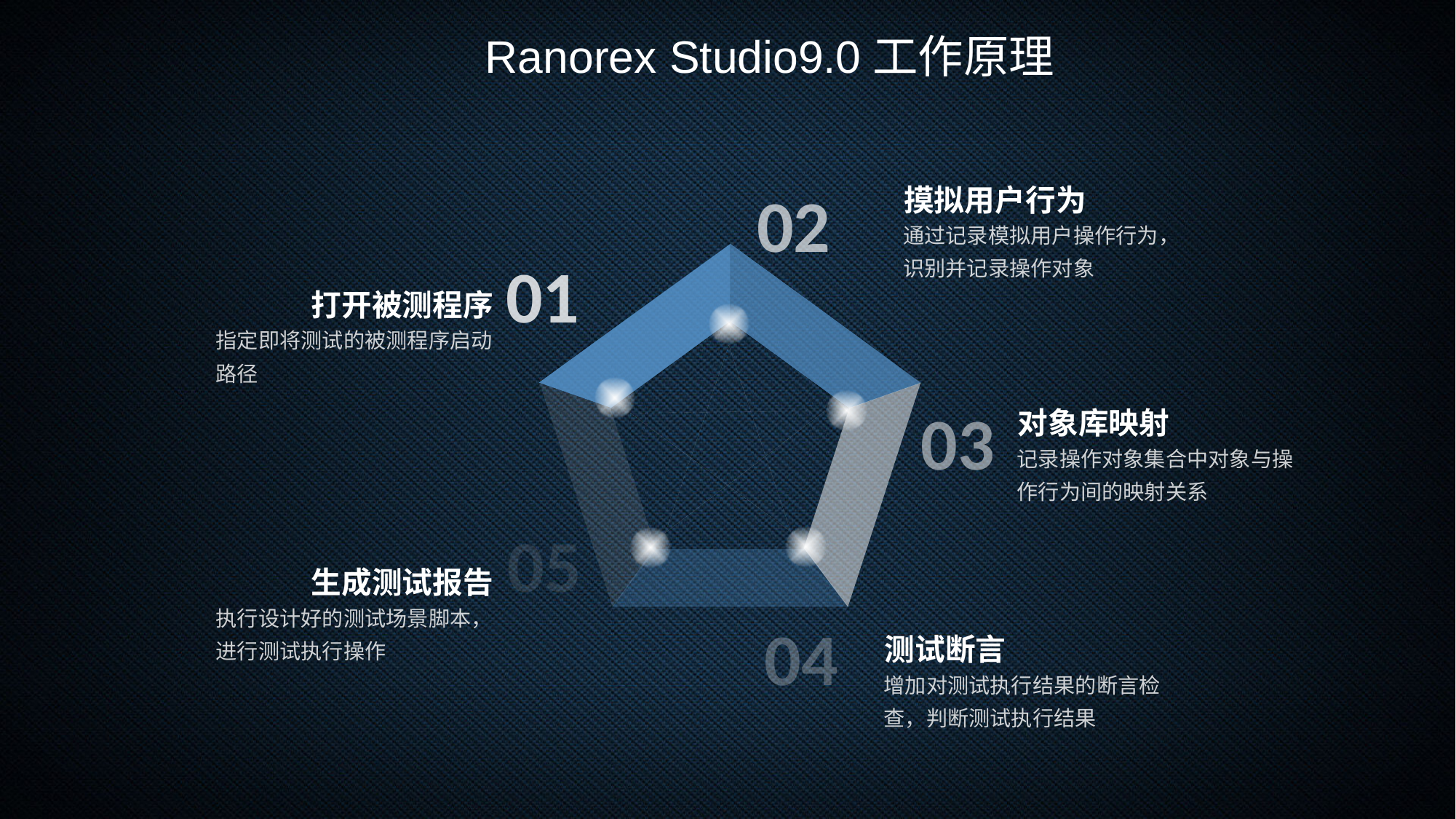

Ranorex Studio9.0工作原理
摸拟用户行为
通过记录模拟用户操作行为，识别并记录操作对象
02

01
打开被测程序
指定即将测试的被测程序启动路径

对象库映射
记录操作对象集合中对象与操作行为间的映射关系

03
05

生成测试报告
执行设计好的测试场景脚本，进行测试执行操作
04
测试断言
增加对测试执行结果的断言检查，判断测试执行结果